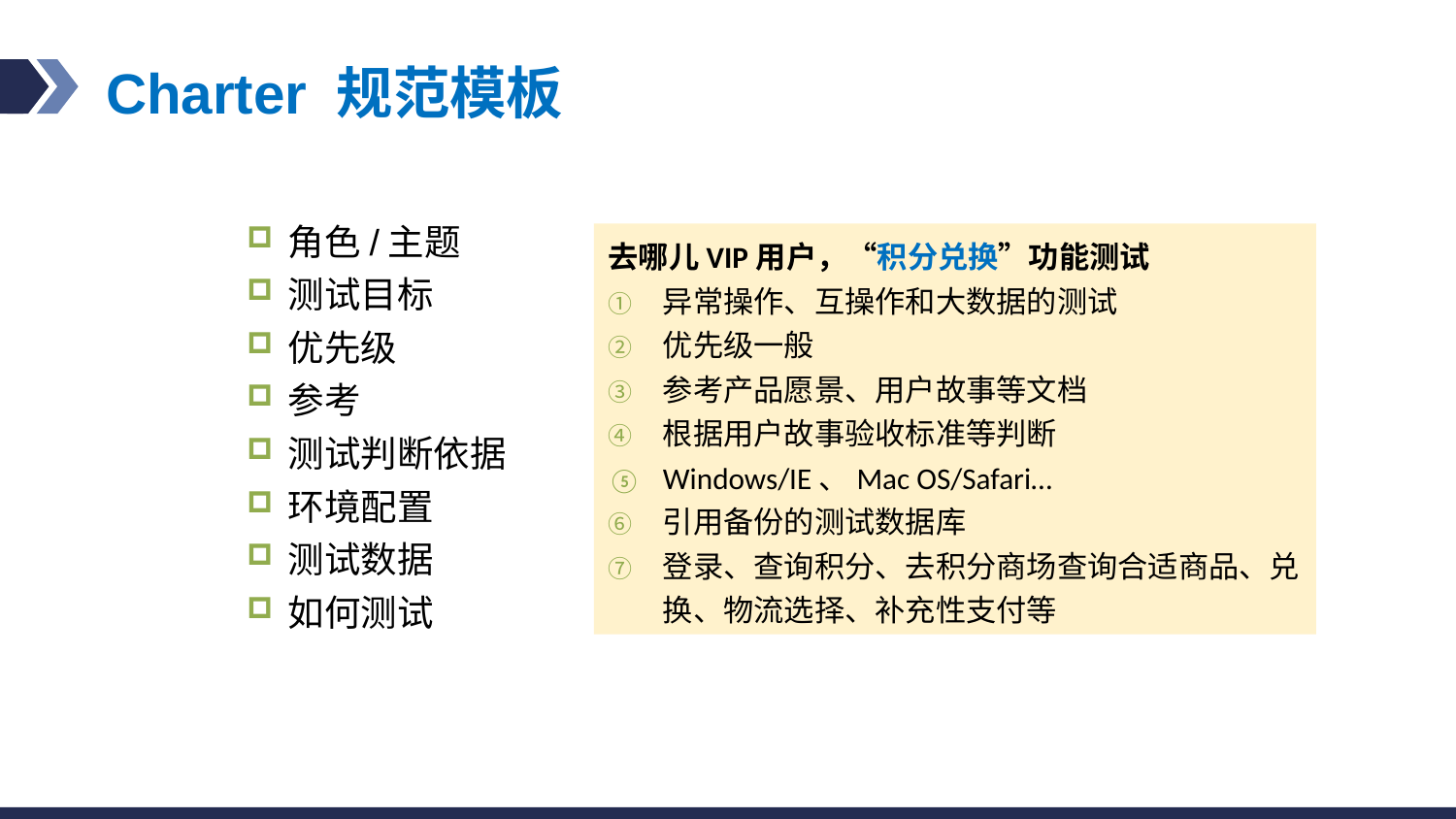

Charter 规范模板
角色/主题
测试目标
优先级
参考
测试判断依据
环境配置
测试数据
如何测试
去哪儿VIP用户，“积分兑换”功能测试
异常操作、互操作和大数据的测试
优先级一般
参考产品愿景、用户故事等文档
根据用户故事验收标准等判断
Windows/IE、Mac OS/Safari…
引用备份的测试数据库
登录、查询积分、去积分商场查询合适商品、兑换、物流选择、补充性支付等
35